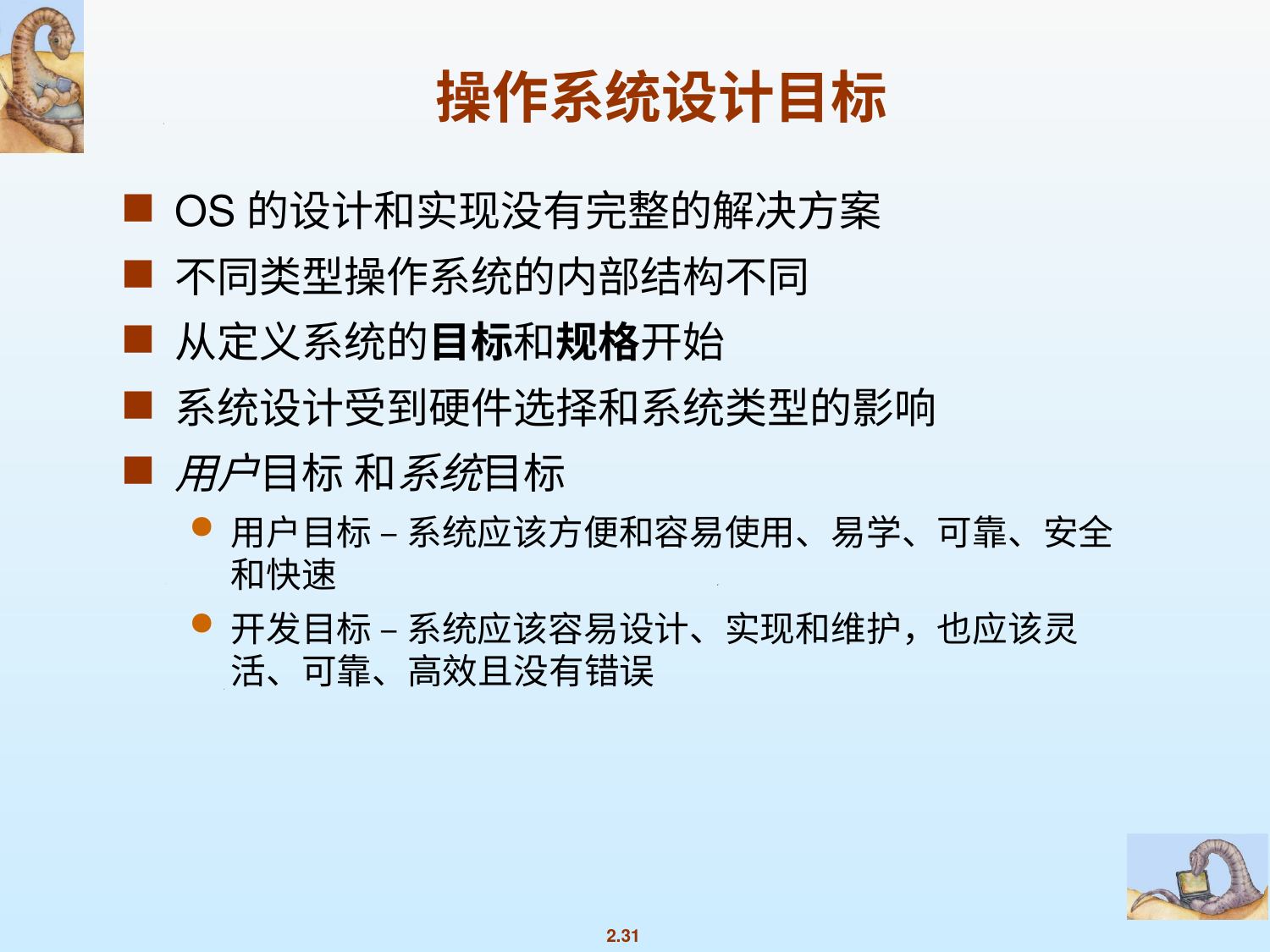

# 操作系统设计目标
OS的设计和实现没有完整的解决方案
不同类型操作系统的内部结构不同
从定义系统的目标和规格开始
系统设计受到硬件选择和系统类型的影响
用户目标 和系统目标
用户目标 – 系统应该方便和容易使用、易学、可靠、安全和快速
开发目标 – 系统应该容易设计、实现和维护，也应该灵活、可靠、高效且没有错误